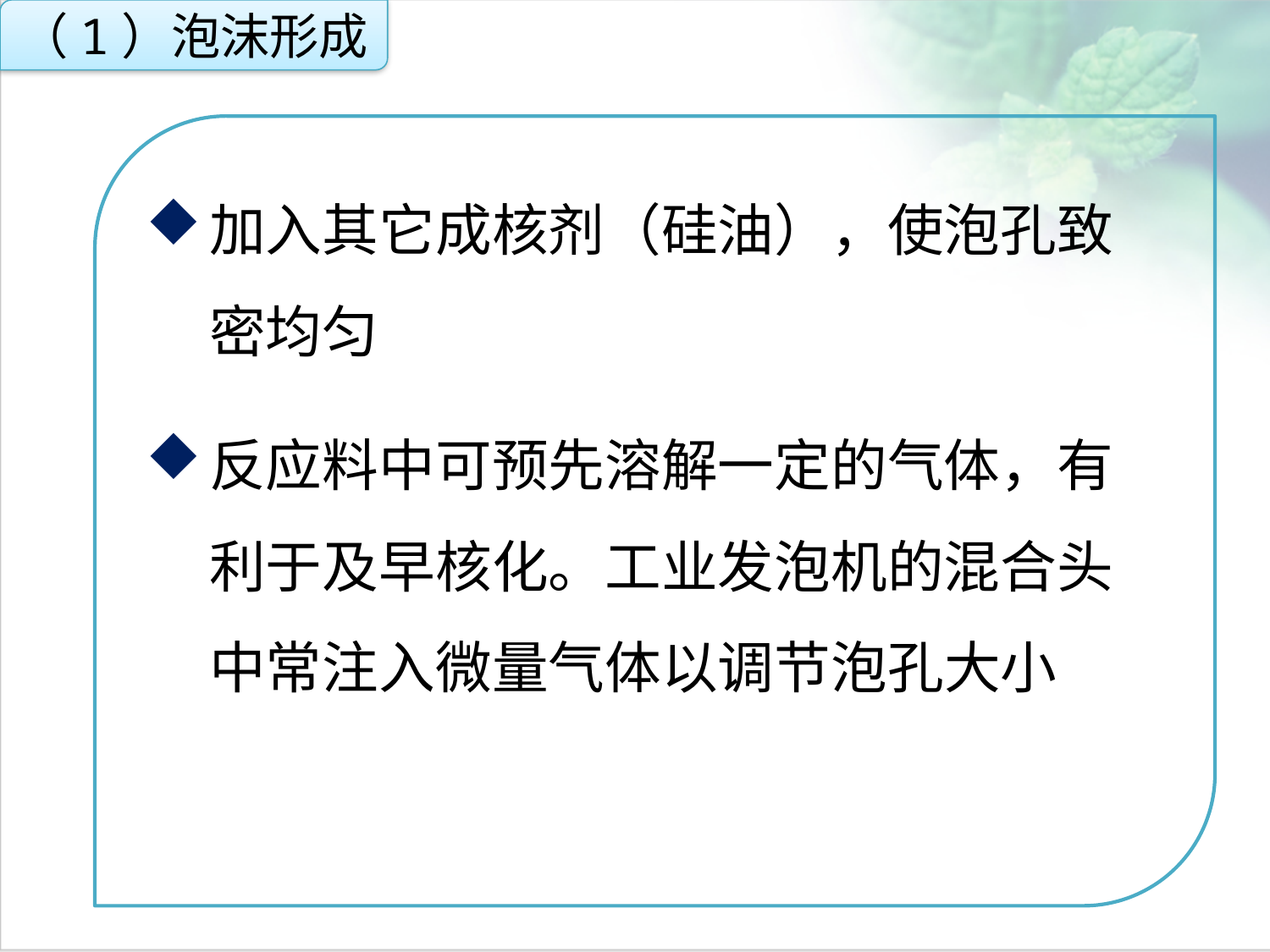

（1）泡沫形成
加入其它成核剂（硅油），使泡孔致密均匀
反应料中可预先溶解一定的气体，有利于及早核化。工业发泡机的混合头中常注入微量气体以调节泡孔大小
点击添加文本
点击添加文本
点击添加文本
点击添加文本